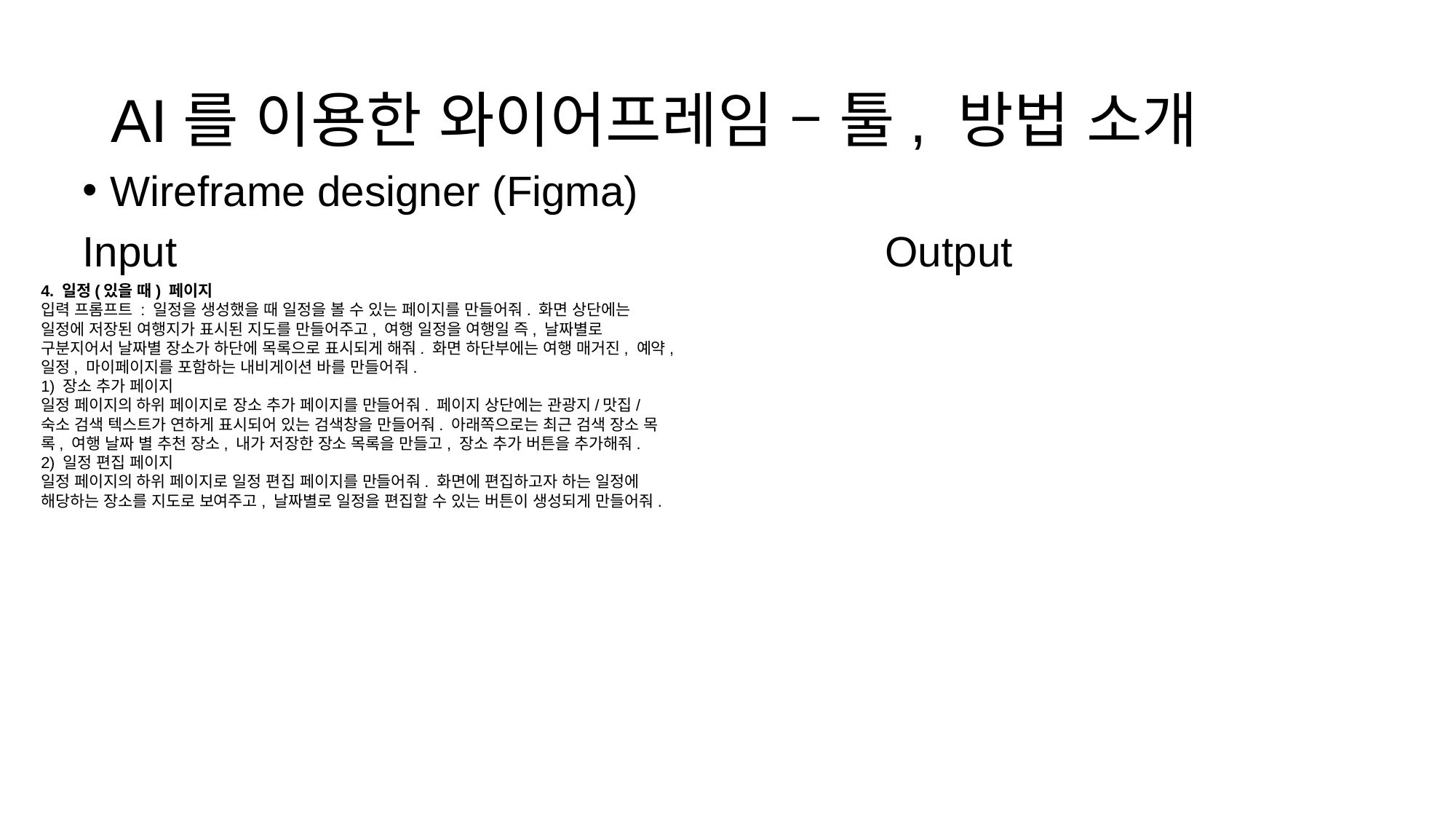

# AI를 이용한 와이어프레임 – 툴, 방법 소개
Wireframe designer (Figma)
Input                                                            Output
4. 일정(있을 때) 페이지
입력 프롬프트 : 일정을 생성했을 때 일정을 볼 수 있는 페이지를 만들어줘. 화면 상단에는 일정에 저장된 여행지가 표시된 지도를 만들어주고, 여행 일정을 여행일 즉, 날짜별로 구분지어서 날짜별 장소가 하단에 목록으로 표시되게 해줘. 화면 하단부에는 여행 매거진, 예약, 일정, 마이페이지를 포함하는 내비게이션 바를 만들어줘.
1) 장소 추가 페이지
일정 페이지의 하위 페이지로 장소 추가 페이지를 만들어줘. 페이지 상단에는 관광지/맛집/ 숙소 검색 텍스트가 연하게 표시되어 있는 검색창을 만들어줘. 아래쪽으로는 최근 검색 장소 목록, 여행 날짜 별 추천 장소, 내가 저장한 장소 목록을 만들고, 장소 추가 버튼을 추가해줘.
2) 일정 편집 페이지
일정 페이지의 하위 페이지로 일정 편집 페이지를 만들어줘. 화면에 편집하고자 하는 일정에 해당하는 장소를 지도로 보여주고, 날짜별로 일정을 편집할 수 있는 버튼이 생성되게 만들어줘.